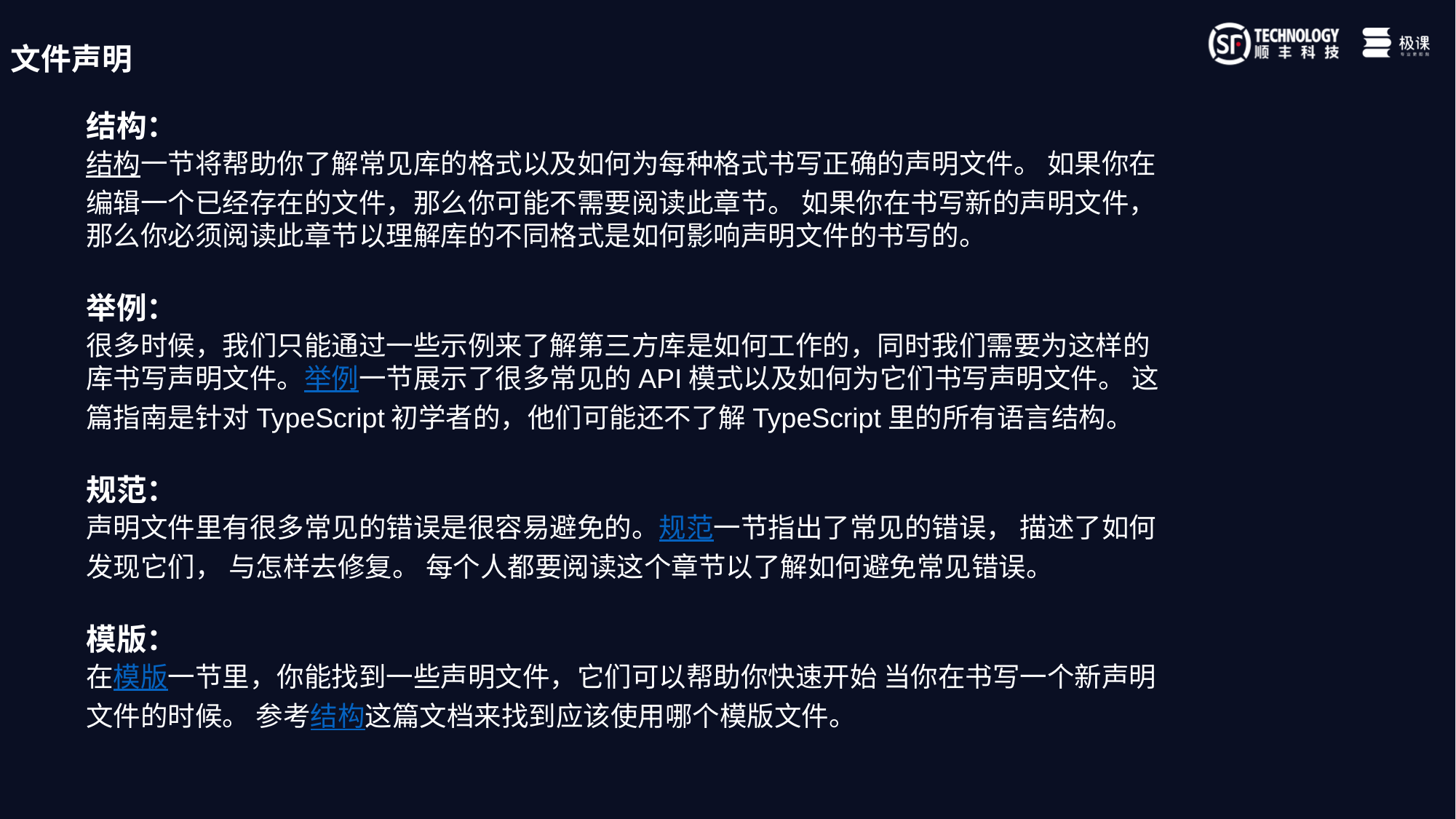

文件声明
结构：
结构一节将帮助你了解常见库的格式以及如何为每种格式书写正确的声明文件。 如果你在编辑一个已经存在的文件，那么你可能不需要阅读此章节。 如果你在书写新的声明文件，那么你必须阅读此章节以理解库的不同格式是如何影响声明文件的书写的。
举例：
很多时候，我们只能通过一些示例来了解第三方库是如何工作的，同时我们需要为这样的库书写声明文件。举例一节展示了很多常见的API模式以及如何为它们书写声明文件。 这篇指南是针对TypeScript初学者的，他们可能还不了解TypeScript里的所有语言结构。
规范：
声明文件里有很多常见的错误是很容易避免的。规范一节指出了常见的错误， 描述了如何发现它们， 与怎样去修复。 每个人都要阅读这个章节以了解如何避免常见错误。
模版：
在模版一节里，你能找到一些声明文件，它们可以帮助你快速开始 当你在书写一个新声明文件的时候。 参考结构这篇文档来找到应该使用哪个模版文件。